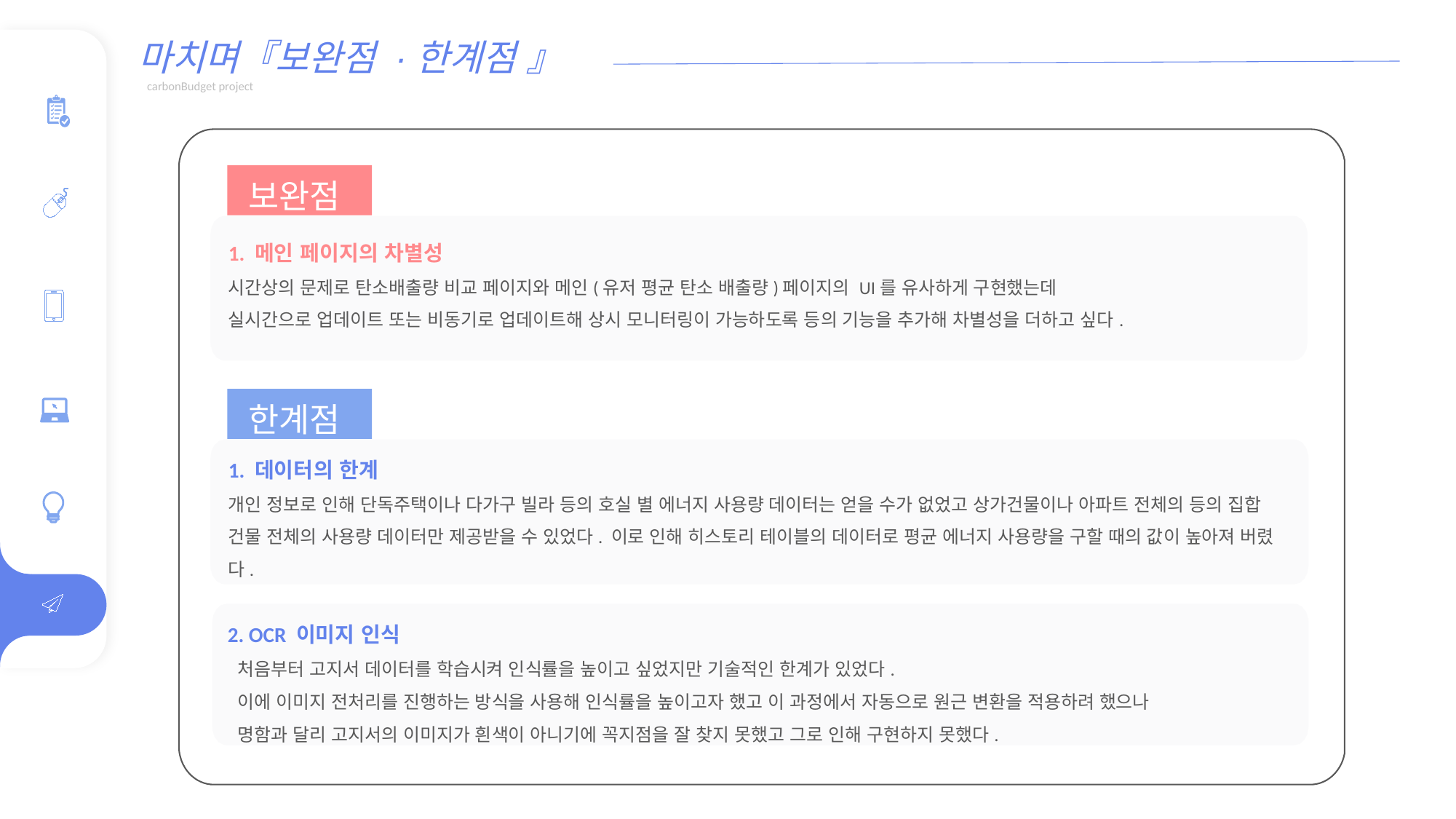

마치며『보완점 ·한계점 』
   carbonBudget project

보완점

1. 메인 페이지의 차별성
시간상의 문제로 탄소배출량 비교 페이지와 메인(유저 평균 탄소 배출량)페이지의 UI를 유사하게 구현했는데
실시간으로 업데이트 또는 비동기로 업데이트해 상시 모니터링이 가능하도록 등의 기능을 추가해 차별성을 더하고 싶다.

한계점
1. 데이터의 한계
개인 정보로 인해 단독주택이나 다가구 빌라 등의 호실 별 에너지 사용량 데이터는 얻을 수가 없었고 상가건물이나 아파트 전체의 등의 집합 건물 전체의 사용량 데이터만 제공받을 수 있었다. 이로 인해 히스토리 테이블의 데이터로 평균 에너지 사용량을 구할 때의 값이 높아져 버렸다.

 2. OCR 이미지 인식
  처음부터 고지서 데이터를 학습시켜 인식률을 높이고 싶었지만 기술적인 한계가 있었다.
  이에 이미지 전처리를 진행하는 방식을 사용해 인식률을 높이고자 했고 이 과정에서 자동으로 원근 변환을 적용하려 했으나
  명함과 달리 고지서의 이미지가 흰색이 아니기에 꼭지점을 잘 찾지 못했고 그로 인해 구현하지 못했다.